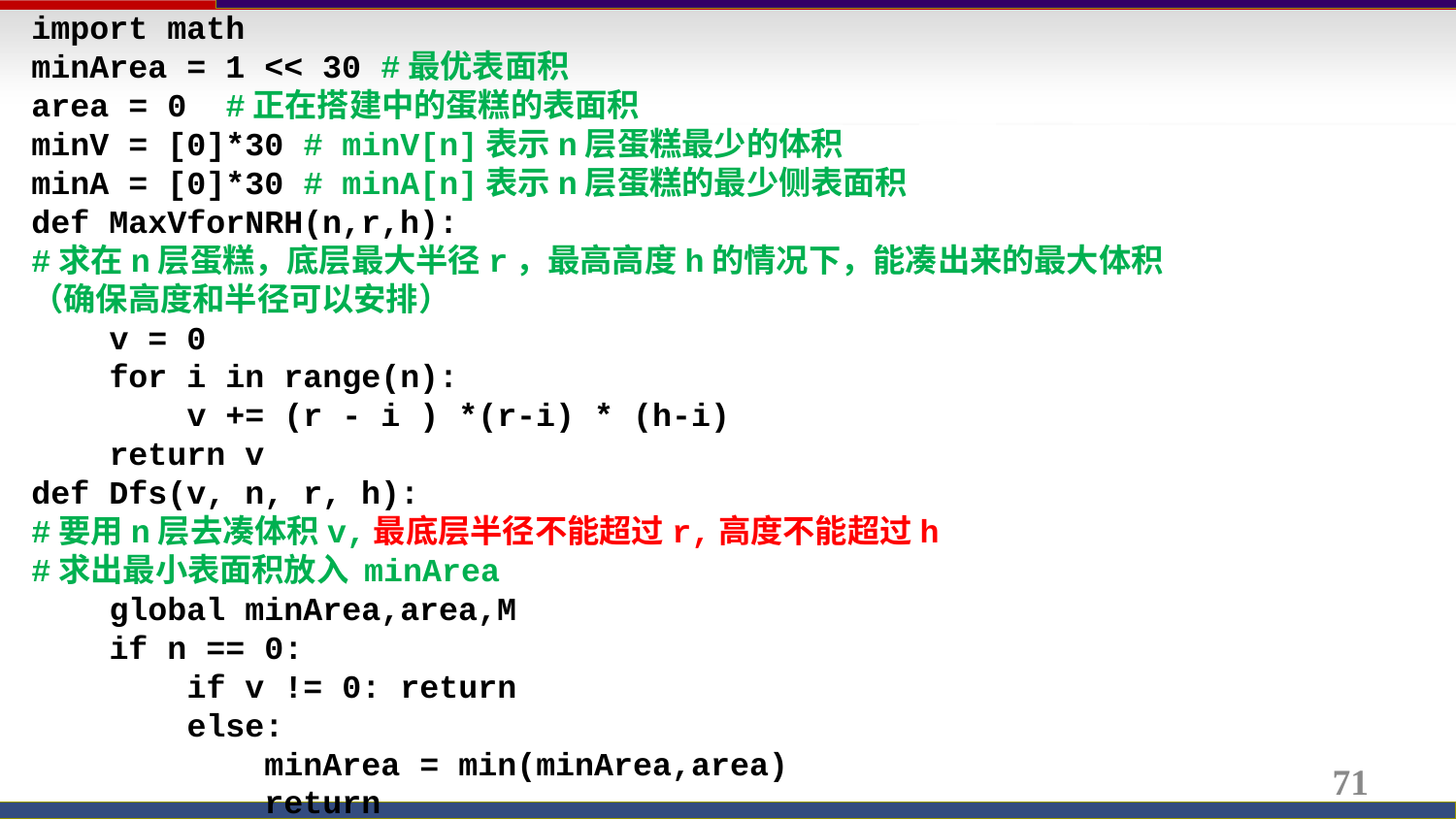

import math
minArea = 1 << 30 #最优表面积
area = 0  #正在搭建中的蛋糕的表面积
minV = [0]*30 # minV[n]表示n层蛋糕最少的体积
minA = [0]*30 # minA[n]表示n层蛋糕的最少侧表面积
def MaxVforNRH(n,r,h):
#求在n层蛋糕，底层最大半径r，最高高度h的情况下，能凑出来的最大体积
（确保高度和半径可以安排）
    v = 0
    for i in range(n):
        v += (r - i ) *(r-i) * (h-i)
    return v
def Dfs(v, n, r, h):
#要用n层去凑体积v,最底层半径不能超过r,高度不能超过h
#求出最小表面积放入 minArea
    global minArea,area,M
    if n == 0:
        if v != 0: return
        else:
            minArea = min(minArea,area)
            return